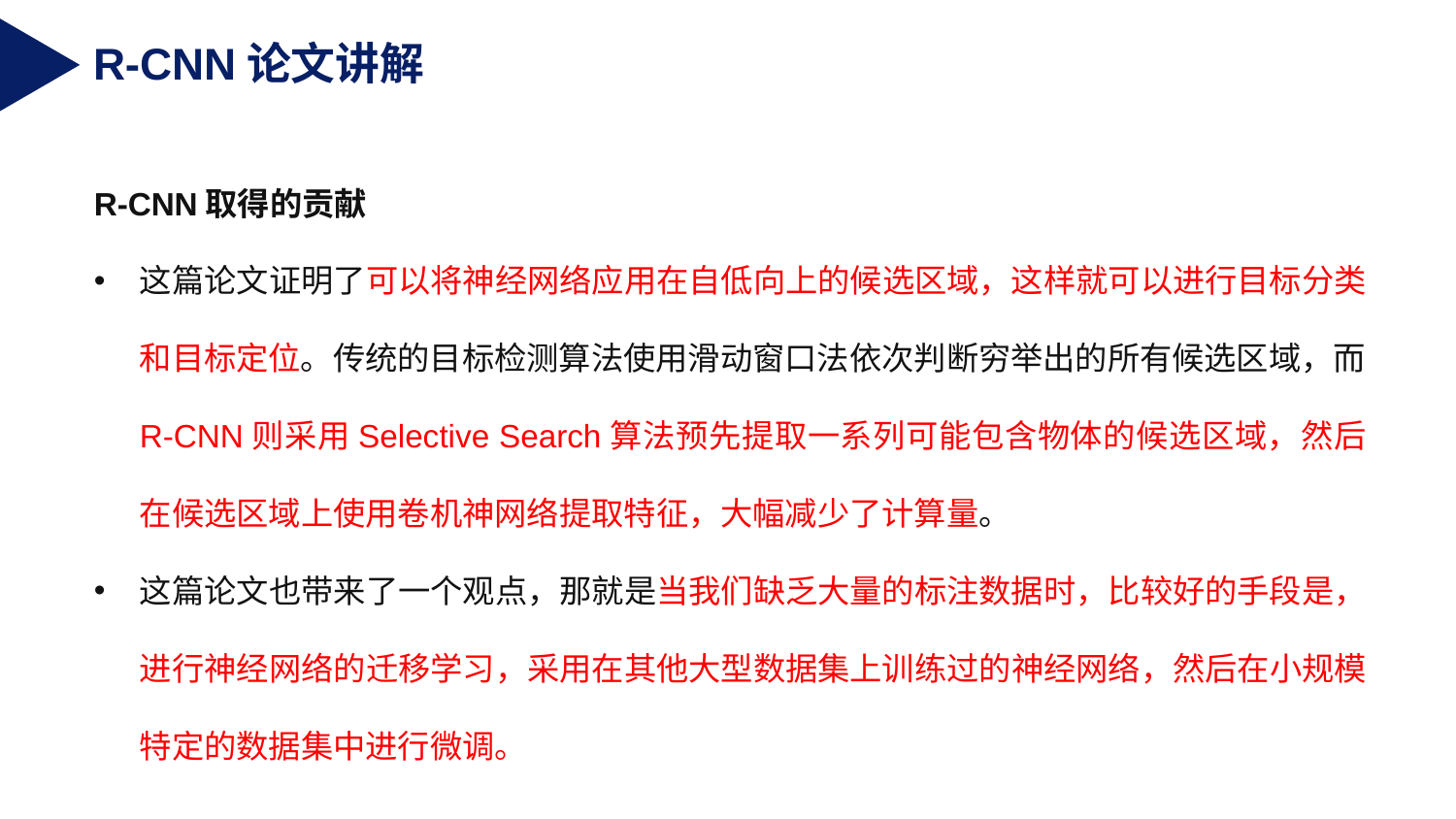

R-CNN论文讲解
R-CNN取得的贡献
这篇论文证明了可以将神经网络应用在自低向上的候选区域，这样就可以进行目标分类和目标定位。传统的目标检测算法使用滑动窗口法依次判断穷举出的所有候选区域，而R-CNN则采用Selective Search算法预先提取一系列可能包含物体的候选区域，然后在候选区域上使用卷机神网络提取特征，大幅减少了计算量。
这篇论文也带来了一个观点，那就是当我们缺乏大量的标注数据时，比较好的手段是，进行神经网络的迁移学习，采用在其他大型数据集上训练过的神经网络，然后在小规模特定的数据集中进行微调。